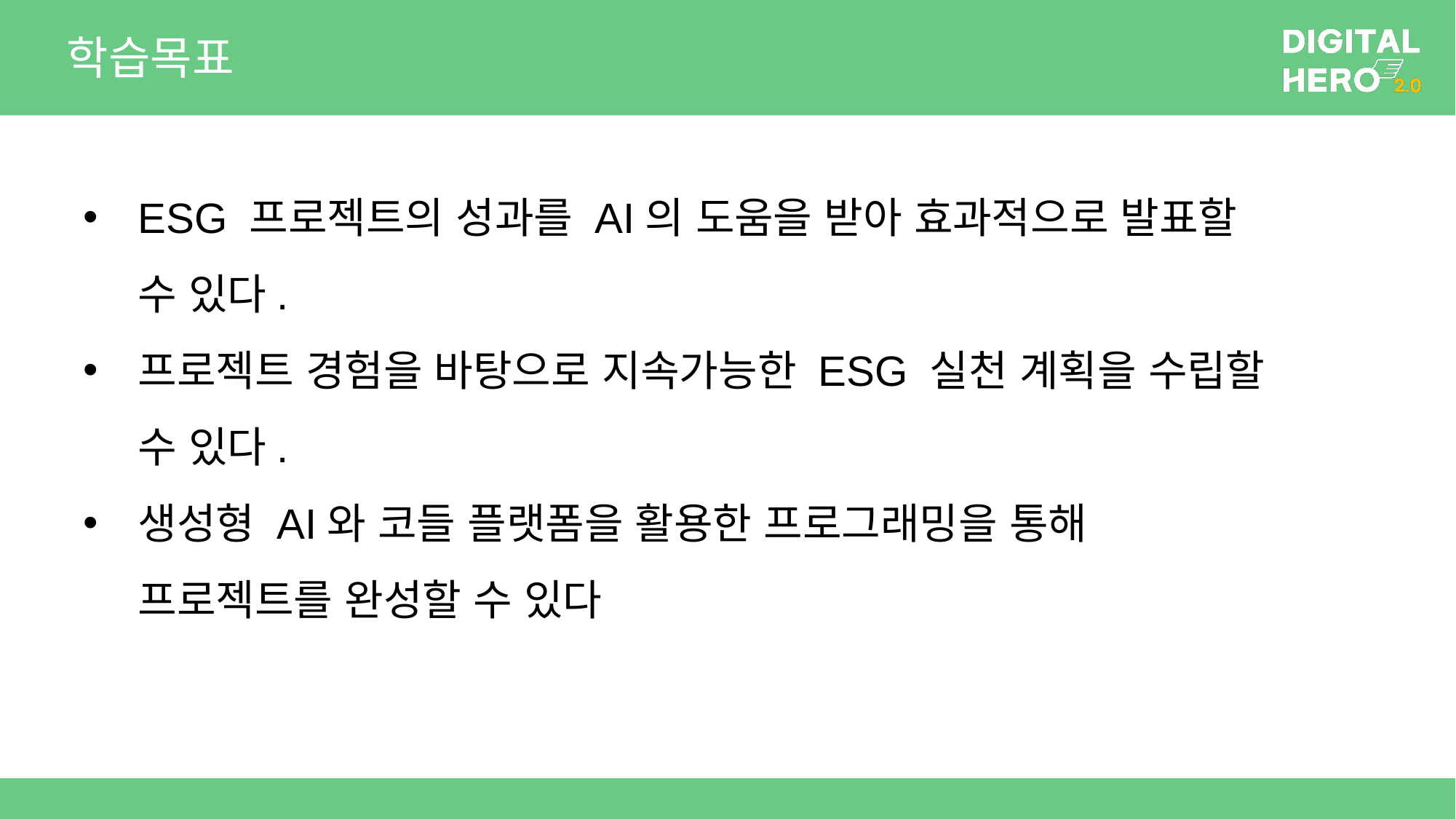

# 학습목표
ESG 프로젝트의 성과를 AI의 도움을 받아 효과적으로 발표할 수 있다.
프로젝트 경험을 바탕으로 지속가능한 ESG 실천 계획을 수립할 수 있다.
생성형 AI와 코들 플랫폼을 활용한 프로그래밍을 통해 프로젝트를 완성할 수 있다